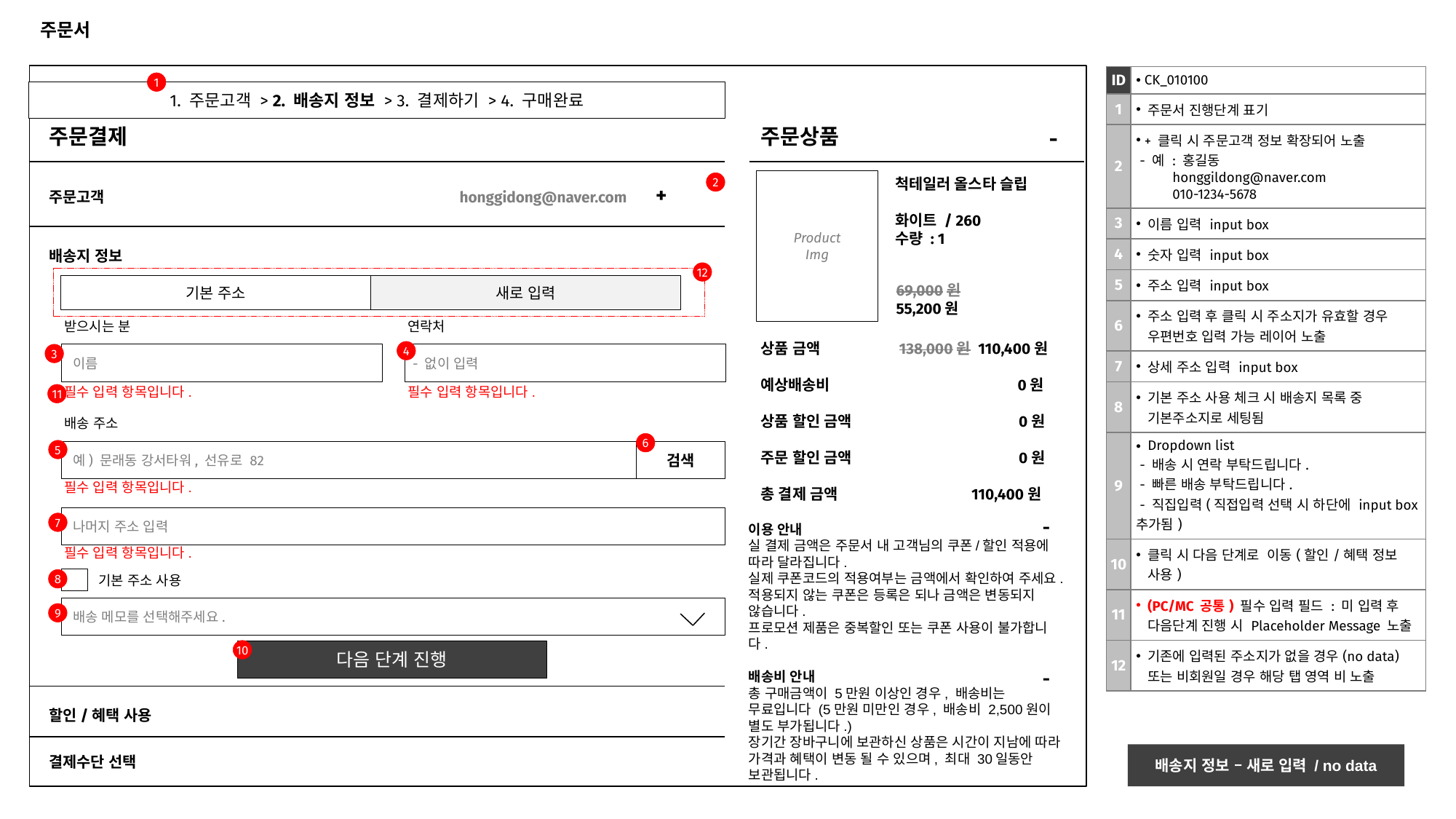

# 주문서

| ID | CK\_010100 |
| --- | --- |
| 1 | 주문서 진행단계 표기 |
| 2 | + 클릭 시 주문고객 정보 확장되어 노출 - 예 : 홍길동 honggildong@naver.com 010-1234-5678 |
| 3 | 이름 입력 input box |
| 4 | 숫자 입력 input box |
| 5 | 주소 입력 input box |
| 6 | 주소 입력 후 클릭 시 주소지가 유효할 경우 우편번호 입력 가능 레이어 노출 |
| 7 | 상세 주소 입력 input box |
| 8 | 기본 주소 사용 체크 시 배송지 목록 중 기본주소지로 세팅됨 |
| 9 | Dropdown list - 배송 시 연락 부탁드립니다. - 빠른 배송 부탁드립니다. - 직집입력(직접입력 선택 시 하단에 input box 추가됨) |
| 10 | 클릭 시 다음 단계로 이동(할인/혜택 정보 사용) |
| 11 | (PC/MC 공통) 필수 입력 필드 : 미 입력 후 다음단계 진행 시 Placeholder Message 노출 |
| 12 | 기존에 입력된 주소지가 없을 경우(no data) 또는 비회원일 경우 해당 탭 영역 비 노출 |
1
1. 주문고객 > 2. 배송지 정보 > 3. 결제하기 > 4. 구매완료
주문결제
주문상품
-
Product
Img
척테일러 올스타 슬립

화이트 / 260
수량 : 1
2
주문고객                                                                                    honggidong@naver.com        +
배송지 정보
12

기본 주소
새로 입력
69,000원
55,200원
받으시는 분
연락처
상품 금액                  138,000원 110,400원

예상배송비                                            0원

상품 할인 금액                                       0원

주문 할인 금액                                       0원

총 결제 금액                               110,400원
4
 이름
 - 없이 입력
3
필수 입력 항목입니다.
필수 입력 항목입니다.
11
배송 주소
6
5
 예) 문래동 강서타워, 선유로 82
검색
필수 입력 항목입니다.
 나머지 주소 입력
-
7
이용 안내
실 결제 금액은 주문서 내 고객님의 쿠폰/할인 적용에 따라 달라집니다.
실제 쿠폰코드의 적용여부는 금액에서 확인하여 주세요. 적용되지 않는 쿠폰은 등록은 되나 금액은 변동되지 않습니다. 
프로모션 제품은 중복할인 또는 쿠폰 사용이 불가합니다.
배송비 안내
총 구매금액이 5만원 이상인 경우, 배송비는 무료입니다 (5만원 미만인 경우, 배송비 2,500원이 별도 부가됩니다.)
장기간 장바구니에 보관하신 상품은 시간이 지남에 따라 가격과 혜택이 변동 될 수 있으며, 최대 30일동안 보관됩니다.
필수 입력 항목입니다.
기본 주소 사용

8
 배송 메모를 선택해주세요.
9
10
다음 단계 진행
-
할인/혜택 사용
배송지 정보 – 새로 입력 / no data
결제수단 선택